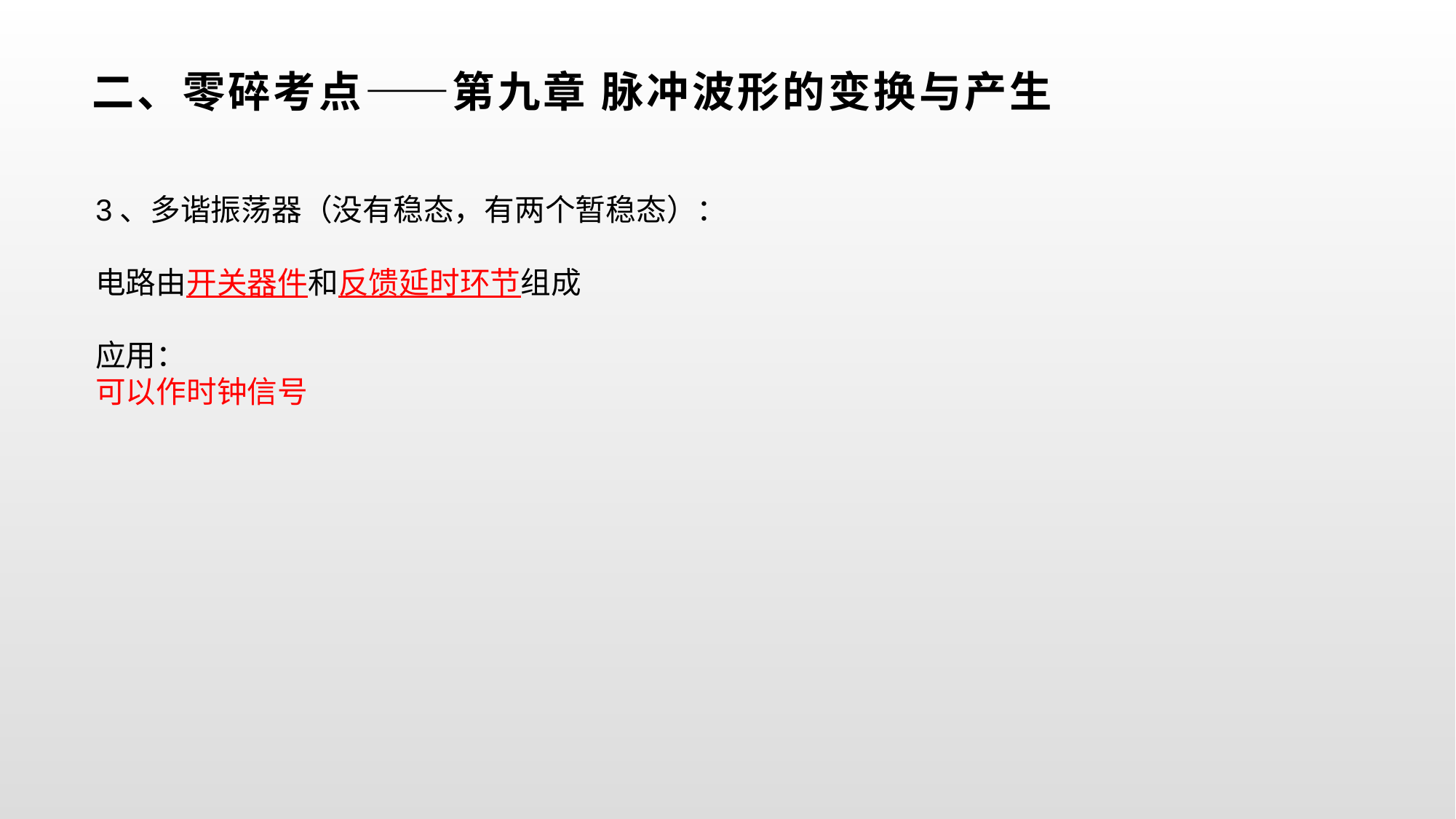

# 二、零碎考点——第九章 脉冲波形的变换与产生

3、多谐振荡器（没有稳态，有两个暂稳态）：

电路由开关器件和反馈延时环节组成

应用：
可以作时钟信号